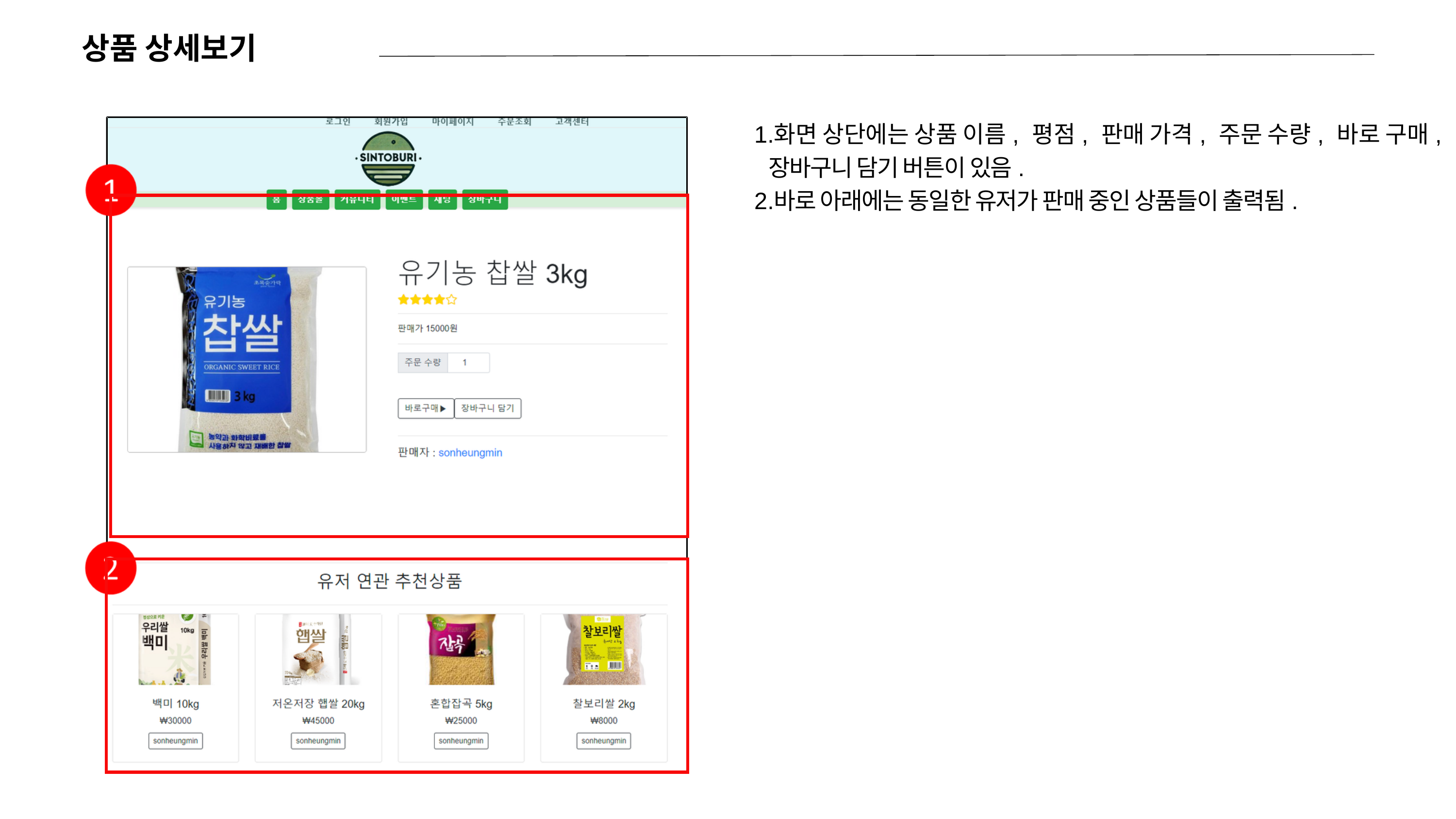

상품 상세보기

화면 상단에는 상품 이름, 평점, 판매 가격, 주문 수량, 바로 구매, 장바구니 담기 버튼이 있음.
바로 아래에는 동일한 유저가 판매 중인 상품들이 출력됨.